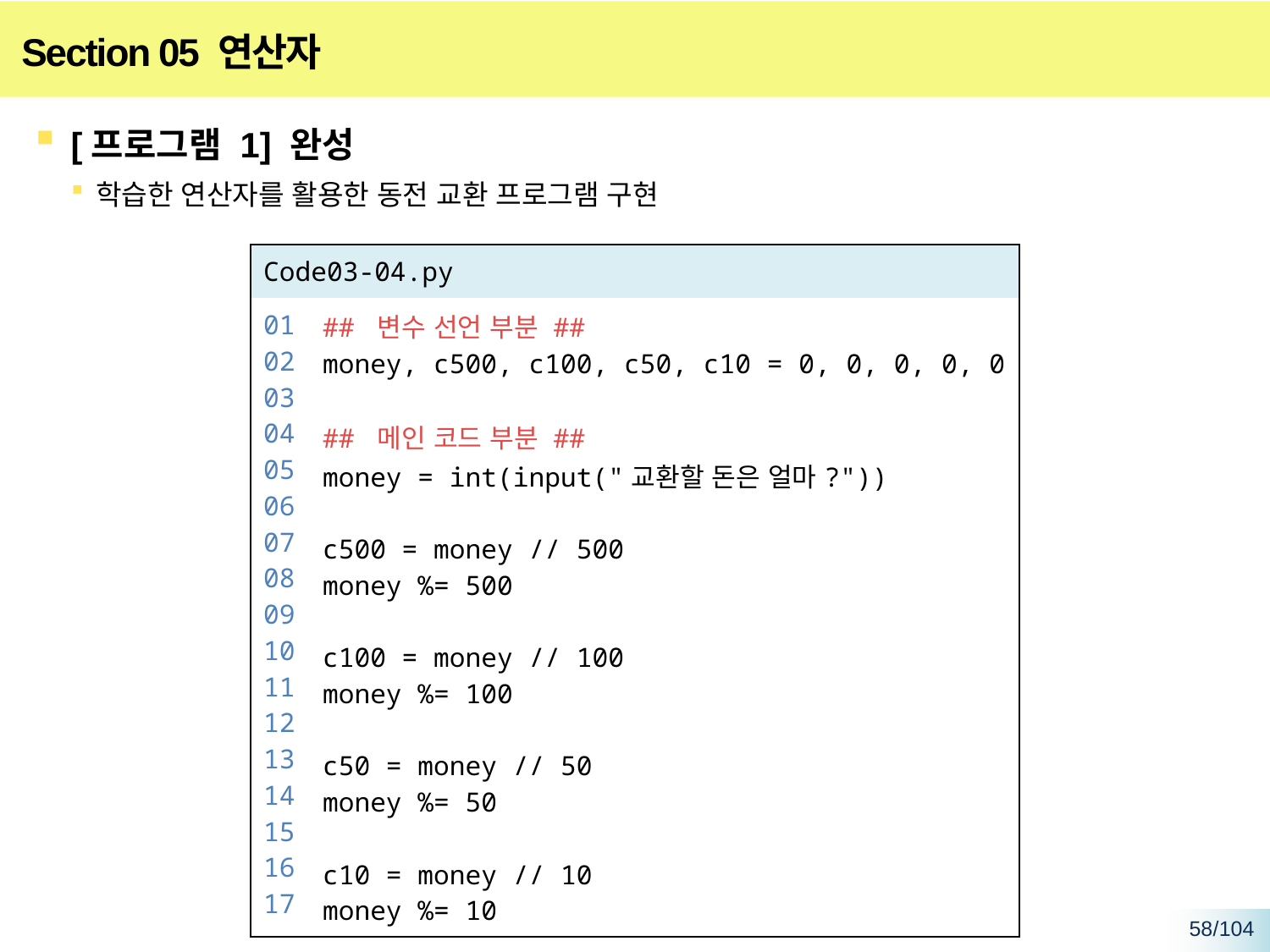

# Section 05 연산자
[프로그램 1] 완성
학습한 연산자를 활용한 동전 교환 프로그램 구현
| Code03-04.py |  |
| --- | --- |
| 01 02 03 04 05 06 07 08 09 10 11 12 13 14 15 16 17 | ## 변수 선언 부분 ## money, c500, c100, c50, c10 = 0, 0, 0, 0, 0 ## 메인 코드 부분 ## money = int(input("교환할 돈은 얼마?")) c500 = money // 500 money %= 500 c100 = money // 100 money %= 100 c50 = money // 50 money %= 50 c10 = money // 10 money %= 10 |